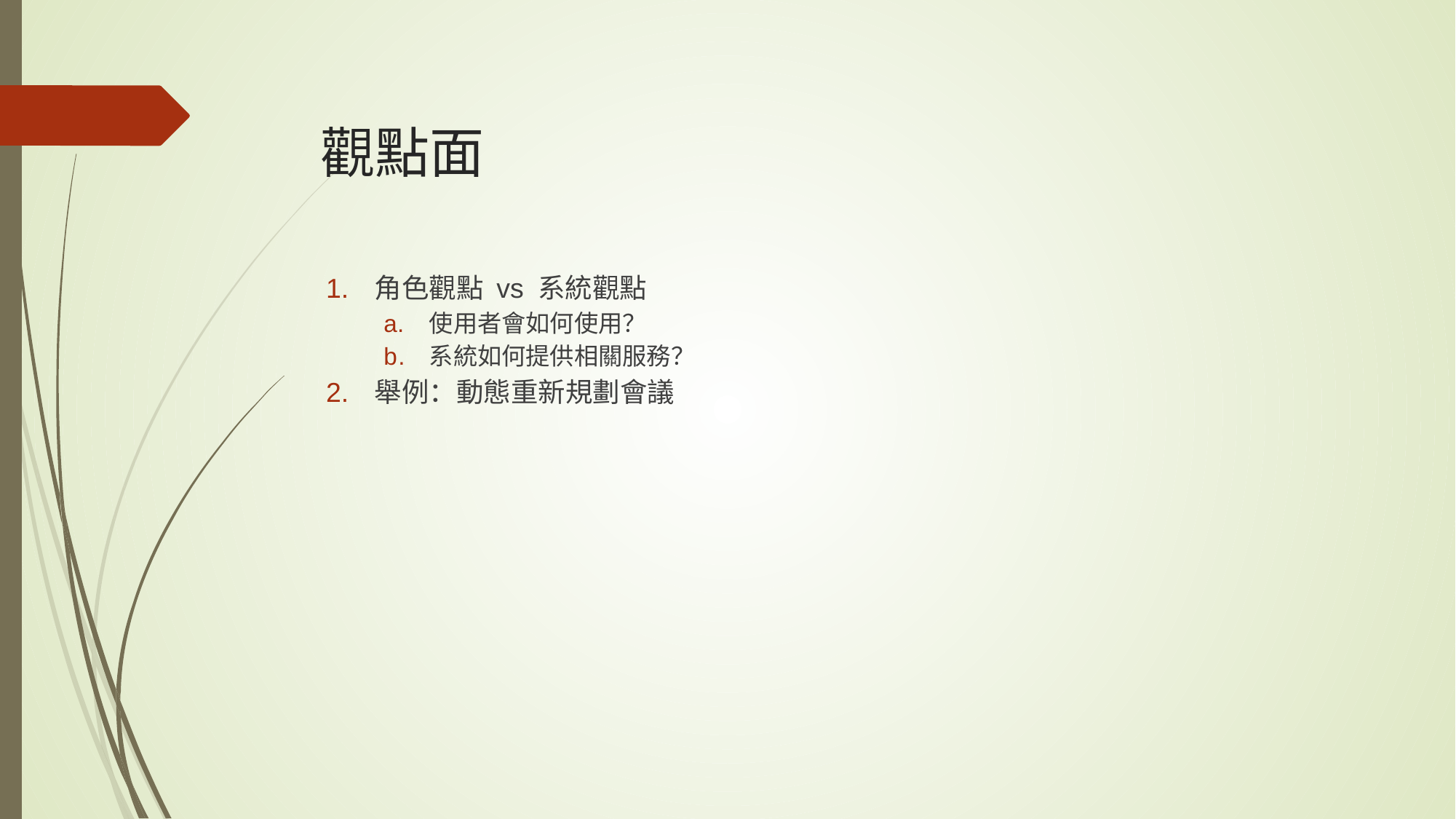

# 觀點面
7
角色觀點 vs 系統觀點
使用者會如何使用？
系統如何提供相關服務？
舉例：動態重新規劃會議